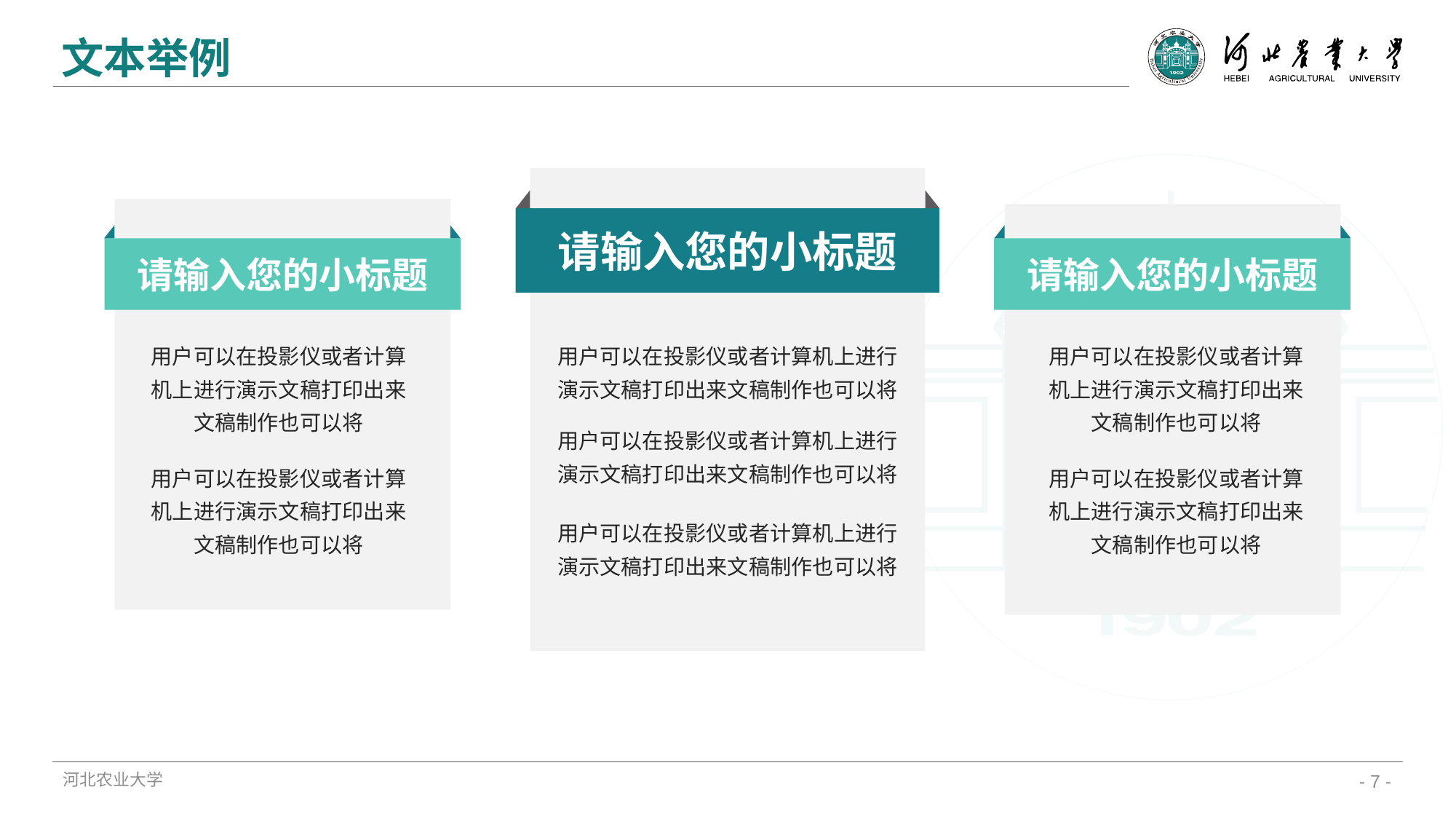

文本举例

请输入您的小标题
用户可以在投影仪或者计算机上进行演示文稿打印出来文稿制作也可以将
用户可以在投影仪或者计算机上进行演示文稿打印出来文稿制作也可以将
用户可以在投影仪或者计算机上进行演示文稿打印出来文稿制作也可以将

请输入您的小标题
用户可以在投影仪或者计算机上进行演示文稿打印出来文稿制作也可以将
用户可以在投影仪或者计算机上进行演示文稿打印出来文稿制作也可以将

请输入您的小标题
用户可以在投影仪或者计算机上进行演示文稿打印出来文稿制作也可以将
用户可以在投影仪或者计算机上进行演示文稿打印出来文稿制作也可以将
河北农业大学
- 7 -